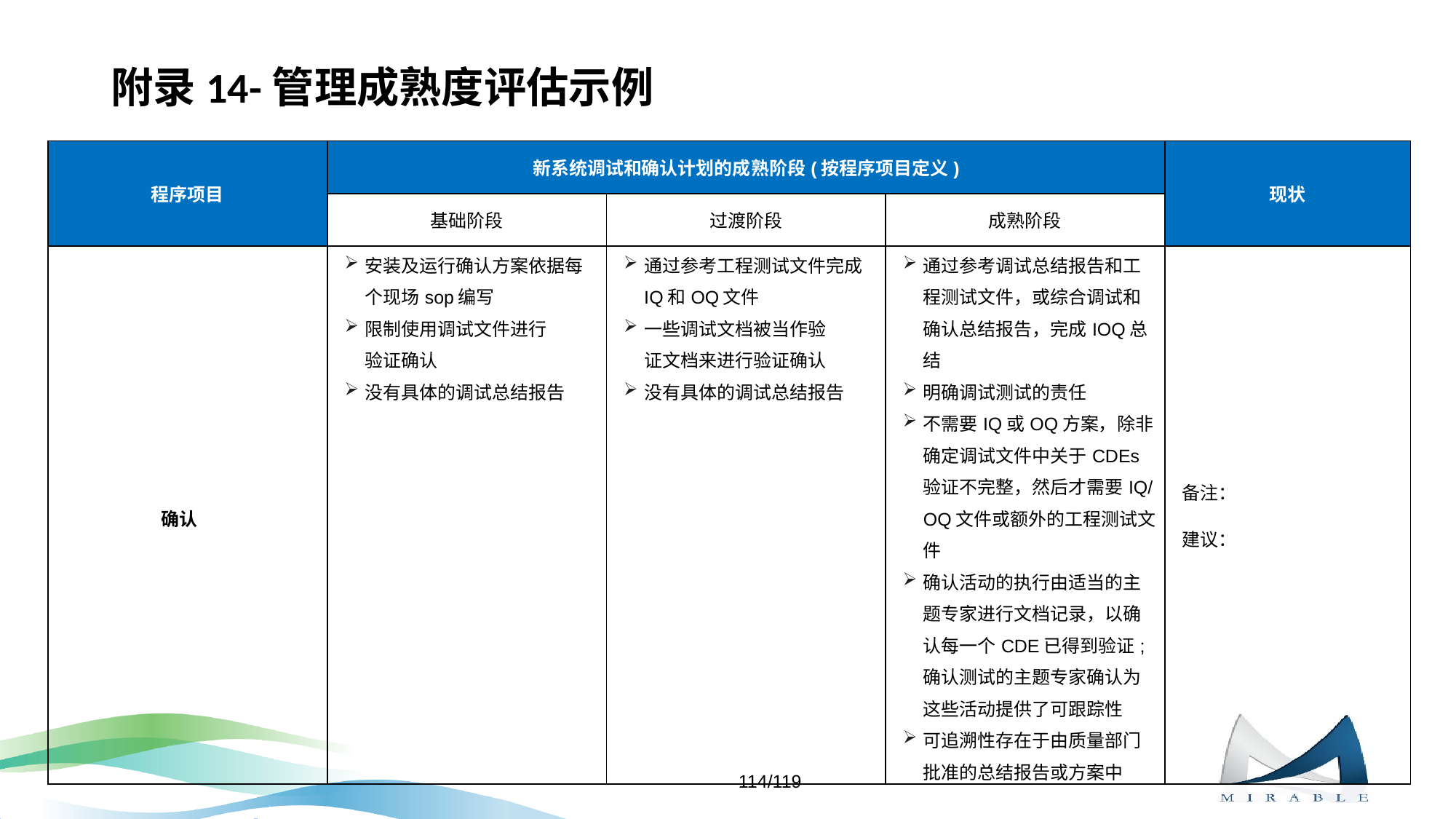

# 附录14-管理成熟度评估示例
| 程序项目 | 新系统调试和确认计划的成熟阶段(按程序项目定义) |  |  | 现状 |
| --- | --- | --- | --- | --- |
|  | 基础阶段 | 过渡阶段 | 成熟阶段 |  |
| 确认 | 安装及运行确认方案依据每个现场sop编写 限制使用调试文件进行验证确认 没有具体的调试总结报告 | 通过参考工程测试文件完成IQ和OQ文件 一些调试文档被当作验证文档来进行验证确认 没有具体的调试总结报告 | 通过参考调试总结报告和工程测试文件，或综合调试和确认总结报告，完成IOQ总结 明确调试测试的责任 不需要IQ或OQ方案，除非确定调试文件中关于CDEs验证不完整，然后才需要IQ/ OQ文件或额外的工程测试文件 确认活动的执行由适当的主题专家进行文档记录，以确认每一个CDE已得到验证;确认测试的主题专家确认为这些活动提供了可跟踪性 可追溯性存在于由质量部门批准的总结报告或方案中 | 备注：   建议： |
114/119